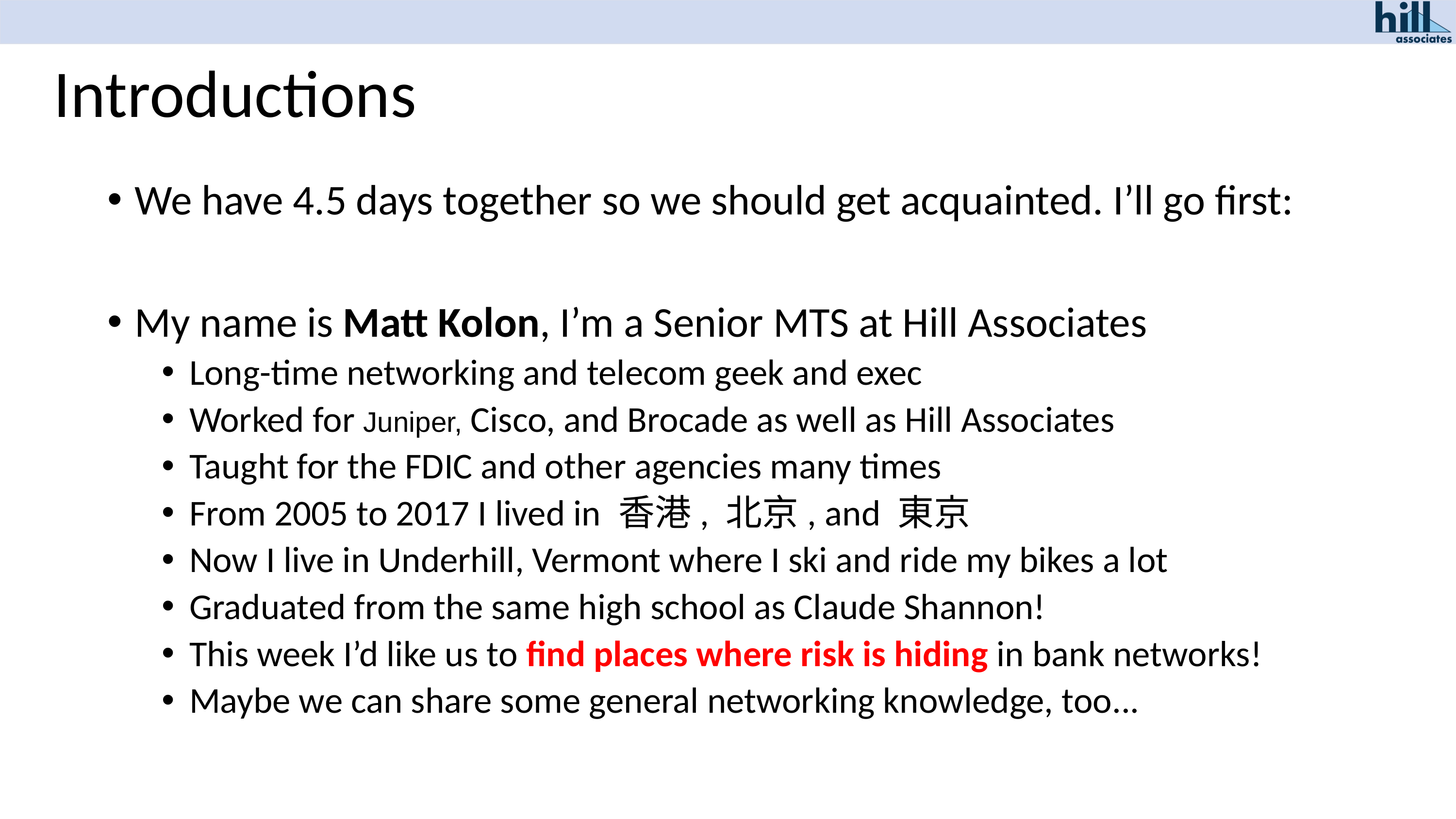

# Introductions
We have 4.5 days together so we should get acquainted. I’ll go first:

My name is Matt Kolon, I’m a Senior MTS at Hill Associates
Long-time networking and telecom geek and exec
Worked for Juniper, Cisco, and Brocade as well as Hill Associates
Taught for the FDIC and other agencies many times
From 2005 to 2017 I lived in 香港, 北京, and 東京
Now I live in Underhill, Vermont where I ski and ride my bikes a lot
Graduated from the same high school as Claude Shannon!
This week I’d like us to find places where risk is hiding in bank networks!
Maybe we can share some general networking knowledge, too...